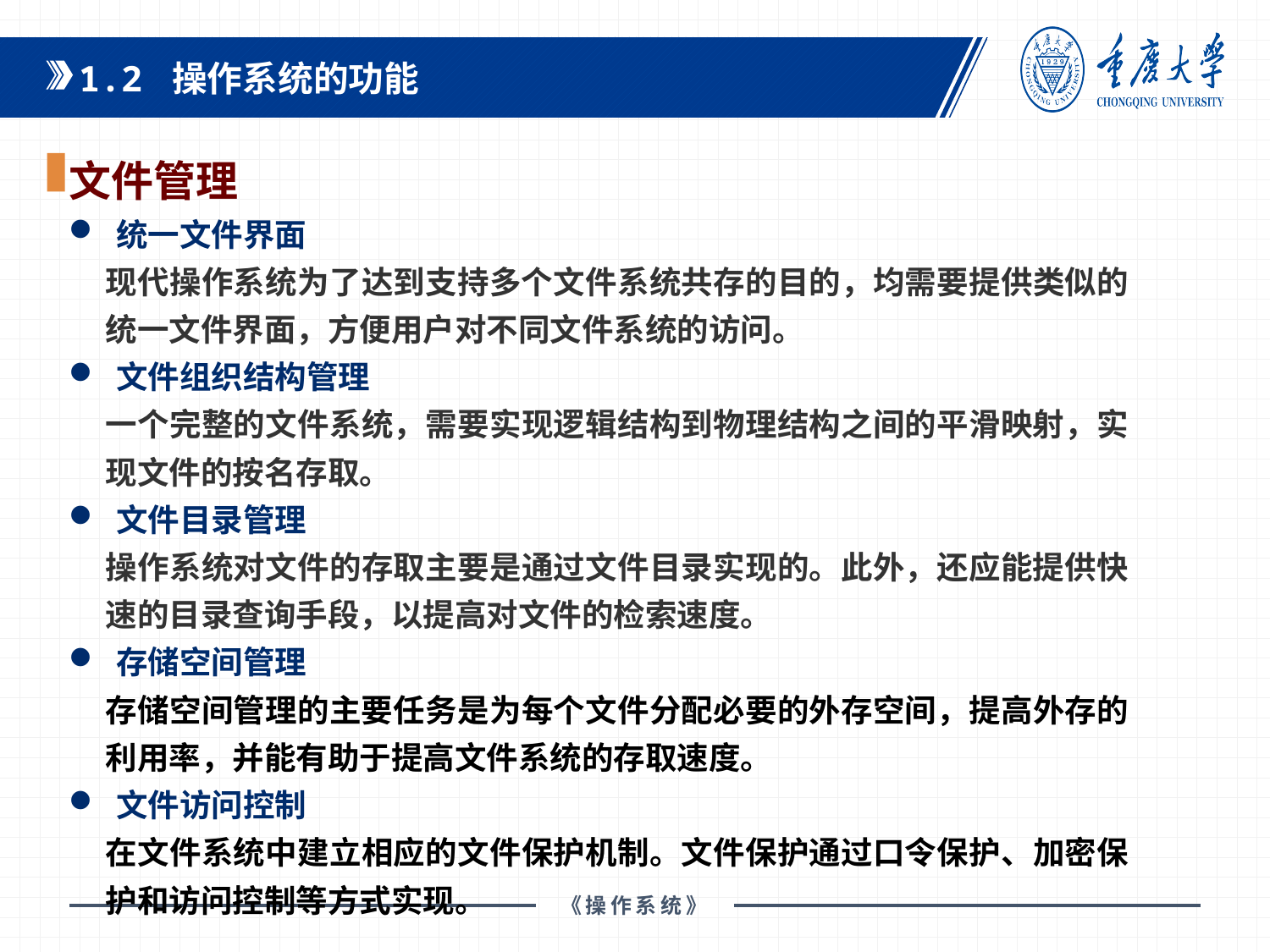

1.2 操作系统的功能
文件管理
统一文件界面
现代操作系统为了达到支持多个文件系统共存的目的，均需要提供类似的统一文件界面，方便用户对不同文件系统的访问。
文件组织结构管理
一个完整的文件系统，需要实现逻辑结构到物理结构之间的平滑映射，实现文件的按名存取。
文件目录管理
操作系统对文件的存取主要是通过文件目录实现的。此外，还应能提供快速的目录查询手段，以提高对文件的检索速度。
存储空间管理
存储空间管理的主要任务是为每个文件分配必要的外存空间，提高外存的利用率，并能有助于提高文件系统的存取速度。
文件访问控制
在文件系统中建立相应的文件保护机制。文件保护通过口令保护、加密保护和访问控制等方式实现。